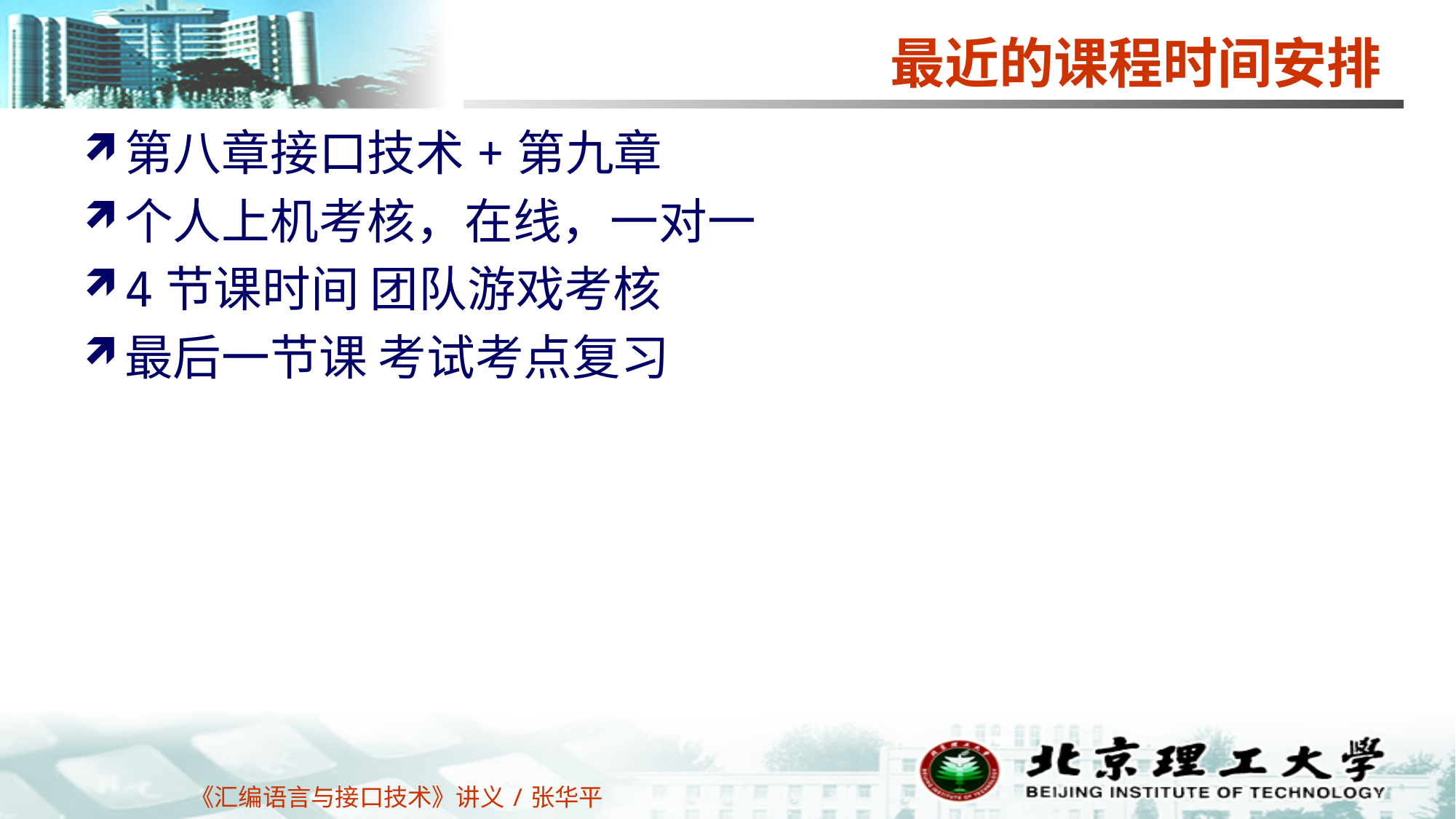

# 最近的课程时间安排
第八章接口技术+第九章
个人上机考核，在线，一对一
4节课时间 团队游戏考核
最后一节课 考试考点复习